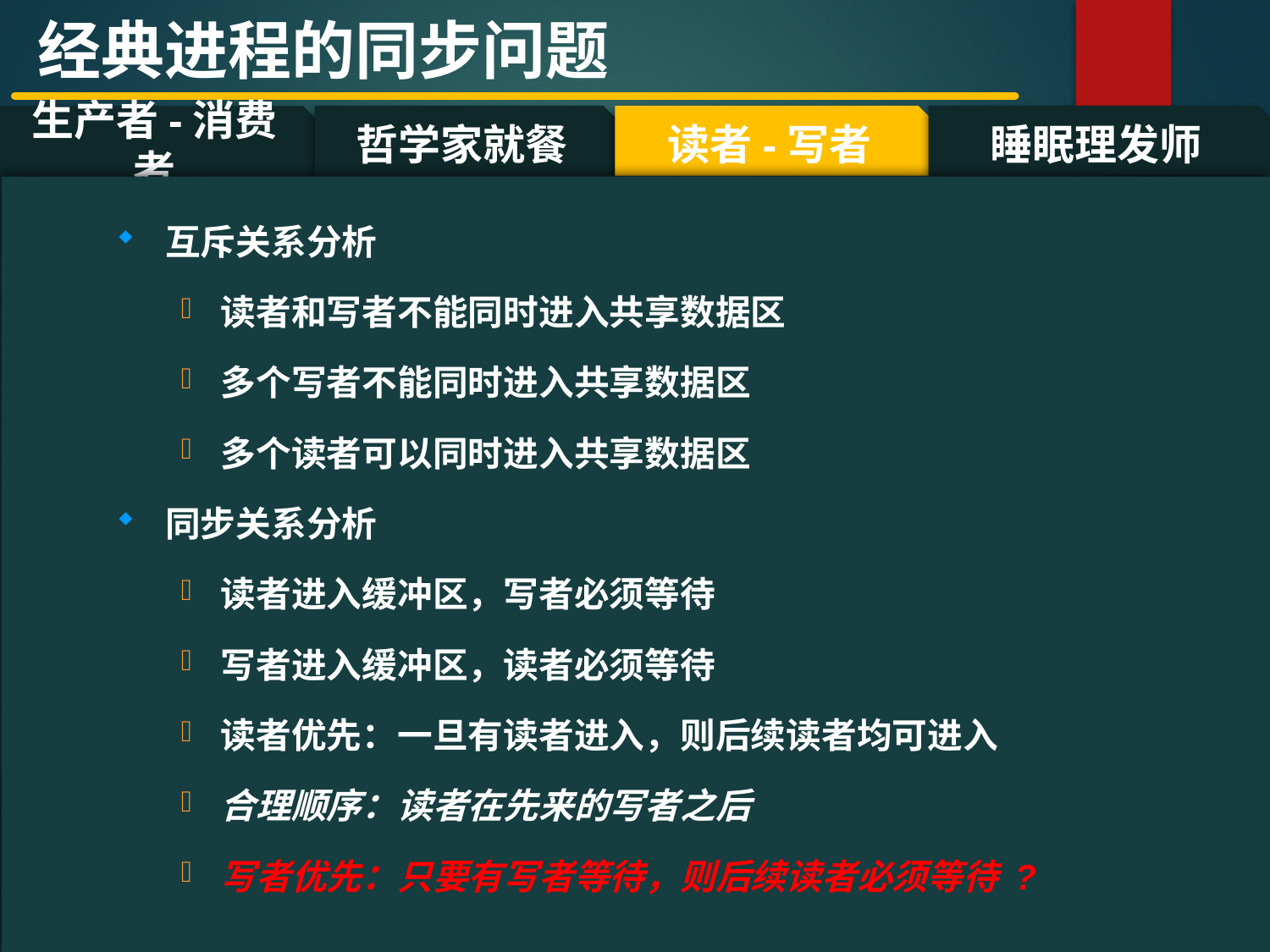

经典进程的同步问题
哲学家就餐
读者-写者
睡眠理发师
生产者-消费者
#
互斥关系分析
读者和写者不能同时进入共享数据区
多个写者不能同时进入共享数据区
多个读者可以同时进入共享数据区
同步关系分析
读者进入缓冲区，写者必须等待
写者进入缓冲区，读者必须等待
读者优先：一旦有读者进入，则后续读者均可进入
合理顺序：读者在先来的写者之后
写者优先：只要有写者等待，则后续读者必须等待 ?